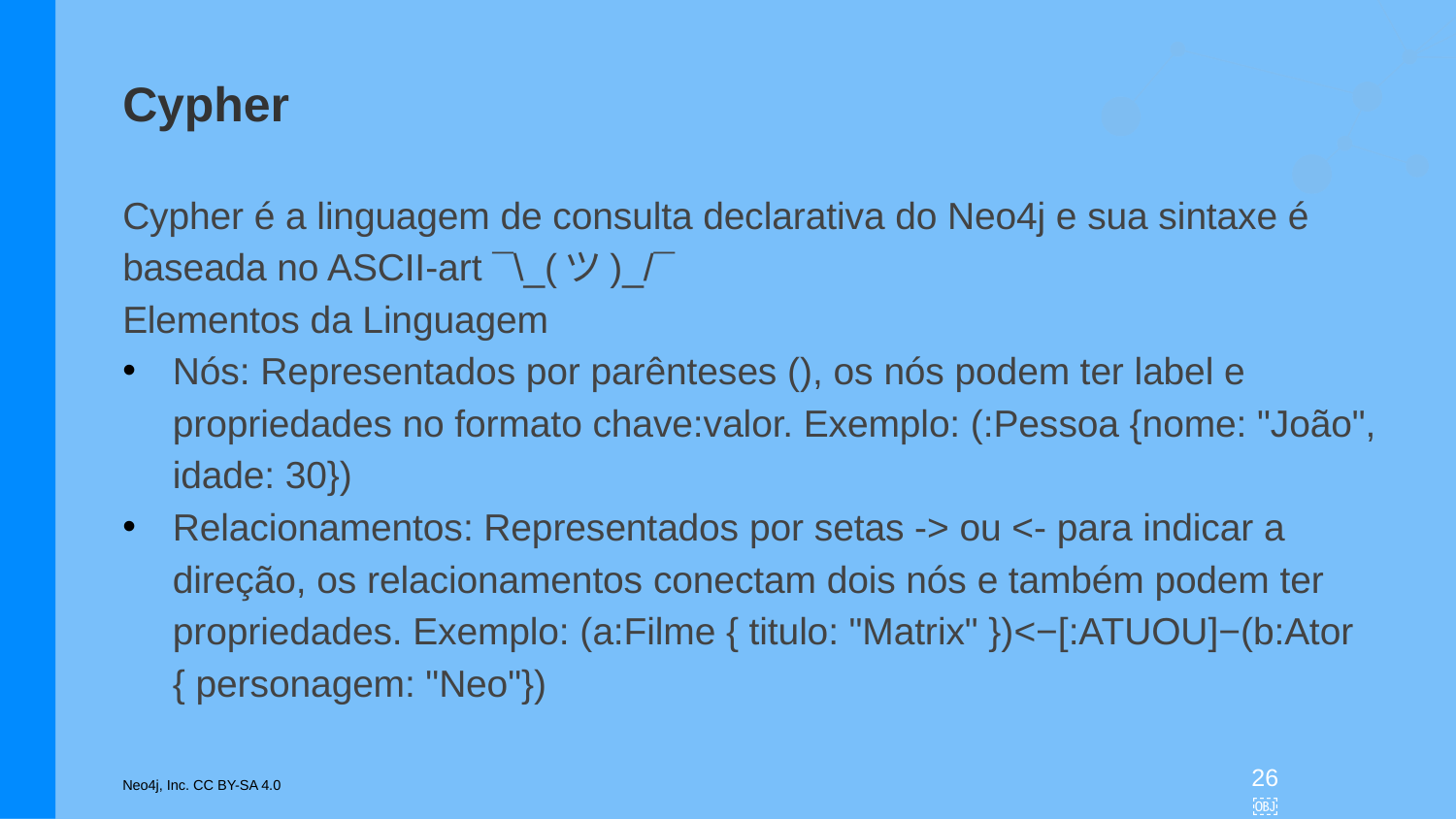

# Cypher
Cypher é a linguagem de consulta declarativa do Neo4j e sua sintaxe é baseada no ASCII-art ¯\_(ツ)_/¯
Elementos da Linguagem
Nós: Representados por parênteses (), os nós podem ter label e propriedades no formato chave:valor. Exemplo: (:Pessoa {nome: "João", idade: 30})
Relacionamentos: Representados por setas -> ou <- para indicar a direção, os relacionamentos conectam dois nós e também podem ter propriedades. Exemplo: (a:Filme { titulo: "Matrix" })<−[:ATUOU]−(b:Ator { personagem: "Neo"})

26￼